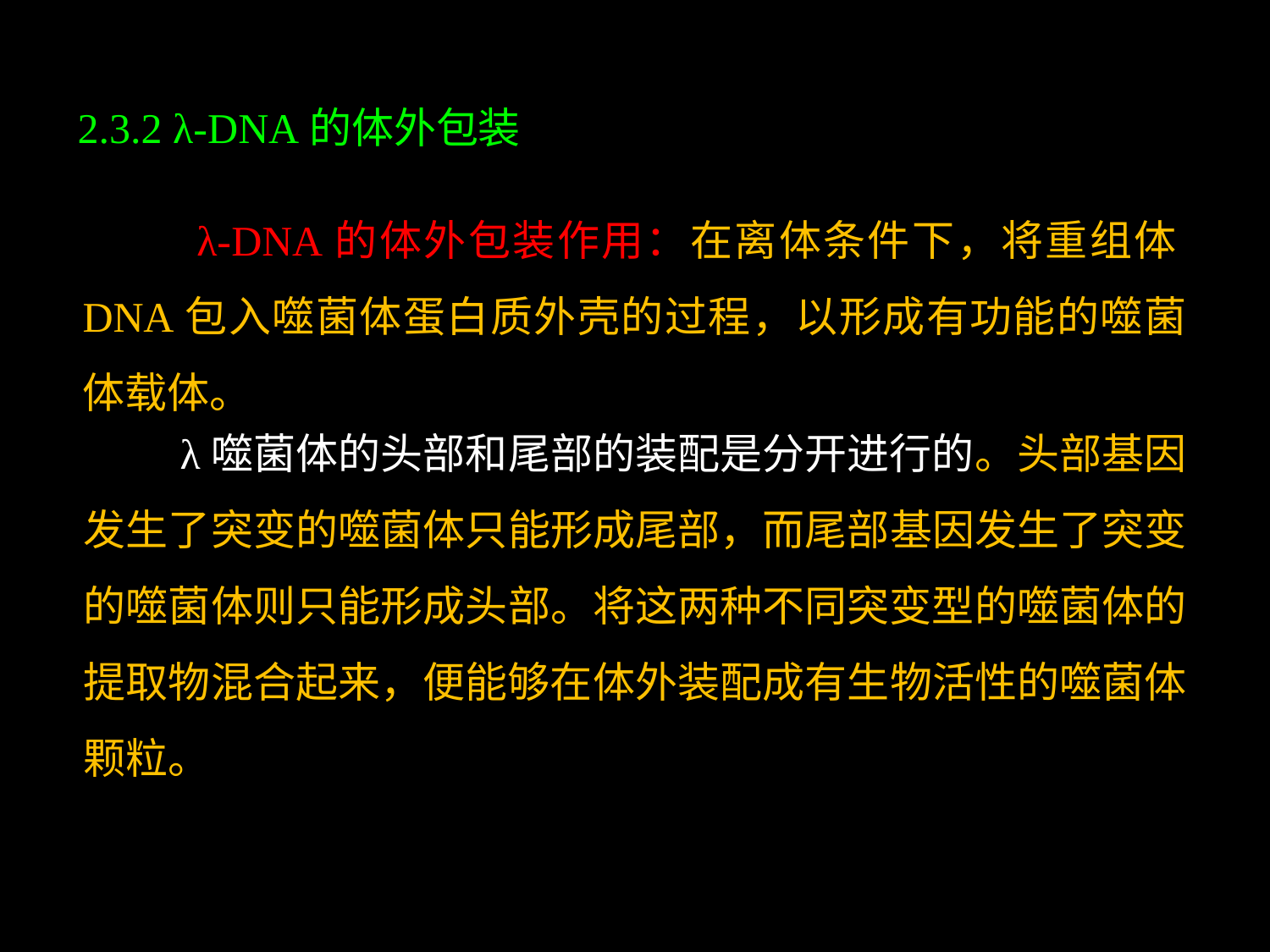

2.3.2 λ-DNA的体外包装
         λ-DNA的体外包装作用：在离体条件下，将重组体DNA包入噬菌体蛋白质外壳的过程，以形成有功能的噬菌体载体。
         λ噬菌体的头部和尾部的装配是分开进行的。头部基因发生了突变的噬菌体只能形成尾部，而尾部基因发生了突变的噬菌体则只能形成头部。将这两种不同突变型的噬菌体的提取物混合起来，便能够在体外装配成有生物活性的噬菌体颗粒。